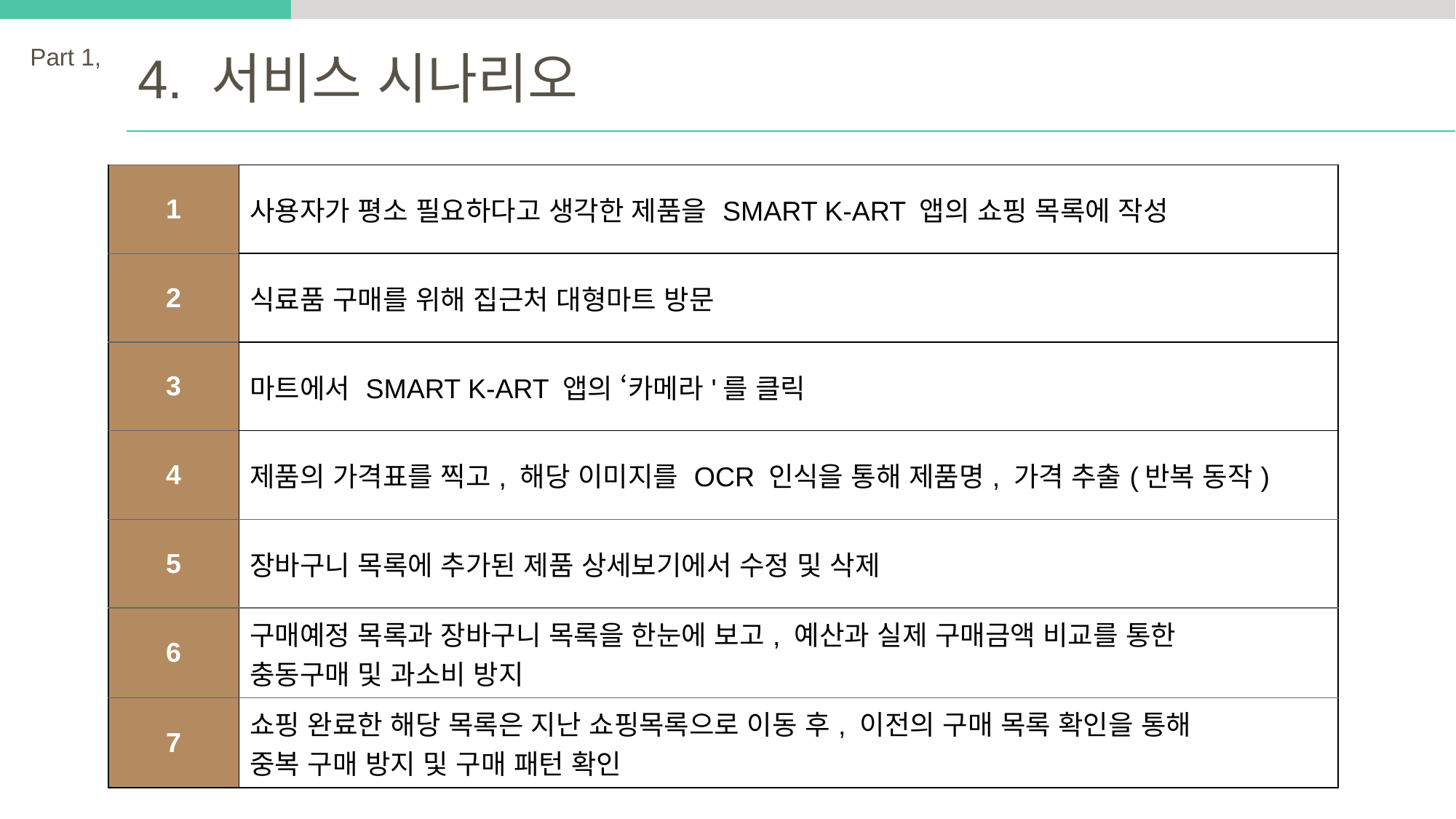

Part 1,
4. 서비스 시나리오
| 1 | 사용자가 평소 필요하다고 생각한 제품을 SMART K-ART 앱의 쇼핑 목록에 작성 |
| --- | --- |
| 2 | 식료품 구매를 위해 집근처 대형마트 방문 |
| 3 | 마트에서 SMART K-ART 앱의 ‘카메라'를 클릭 |
| 4 | 제품의 가격표를 찍고, 해당 이미지를 OCR 인식을 통해 제품명, 가격 추출(반복 동작) |
| 5 | 장바구니 목록에 추가된 제품 상세보기에서 수정 및 삭제 |
| 6 | 구매예정 목록과 장바구니 목록을 한눈에 보고, 예산과 실제 구매금액 비교를 통한 충동구매 및 과소비 방지 |
| 7 | 쇼핑 완료한 해당 목록은 지난 쇼핑목록으로 이동 후, 이전의 구매 목록 확인을 통해 중복 구매 방지 및 구매 패턴 확인 |